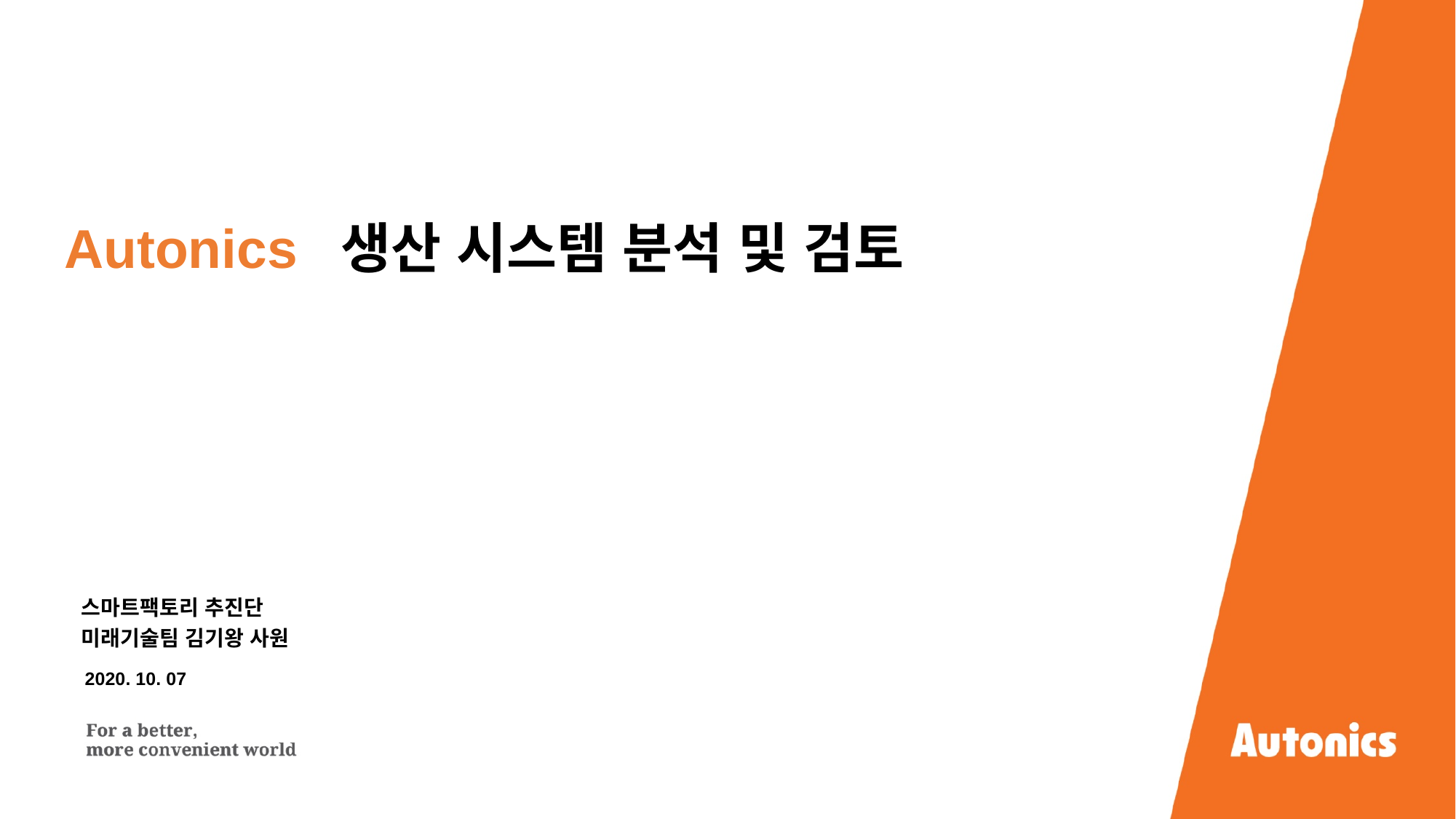

Autonics  생산 시스템 분석 및 검토
스마트팩토리 추진단

미래기술팀 김기왕 사원
2020. 10. 07